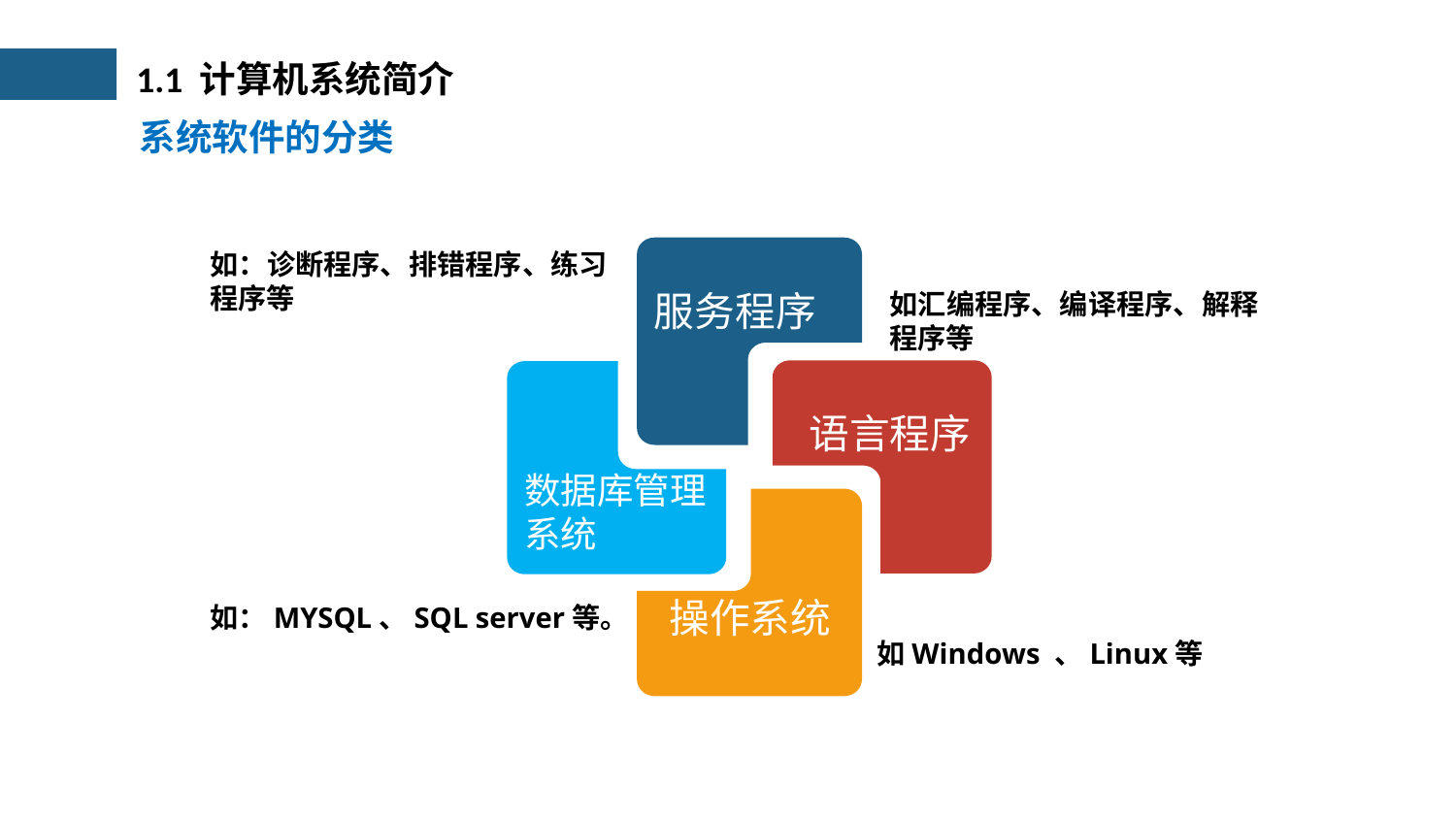

1.1 计算机系统简介
系统软件的分类

服务程序
如：诊断程序、排错程序、练习程序等
如汇编程序、编译程序、解释程序等

   语言程序

数据库管理系统

 操作系统
如：MYSQL、SQL server等。
如Windows 、Linux等